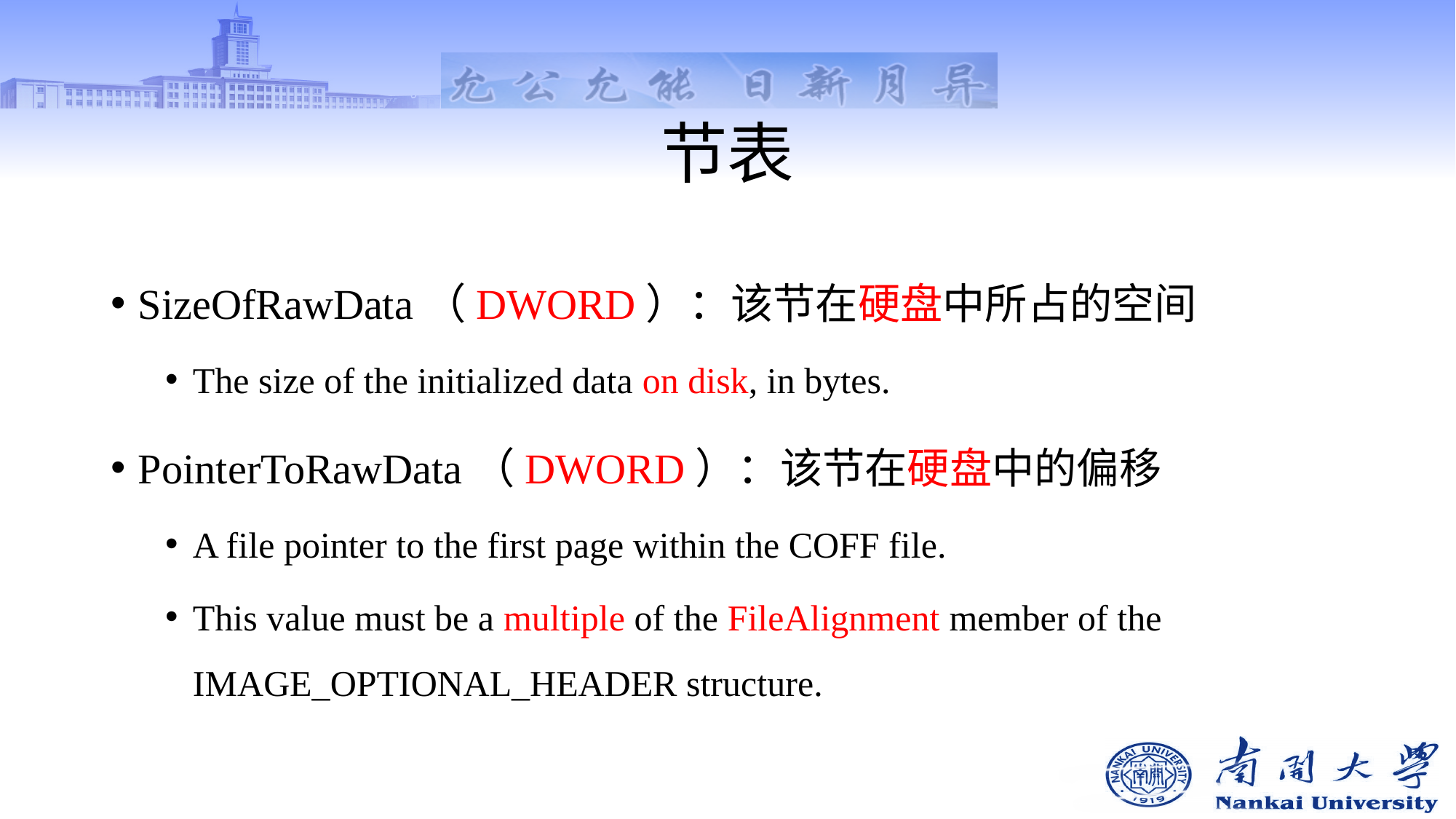

# 节表
SizeOfRawData（DWORD）：该节在硬盘中所占的空间
The size of the initialized data on disk, in bytes.
PointerToRawData（DWORD）：该节在硬盘中的偏移
A file pointer to the first page within the COFF file.
This value must be a multiple of the FileAlignment member of the IMAGE_OPTIONAL_HEADER structure.